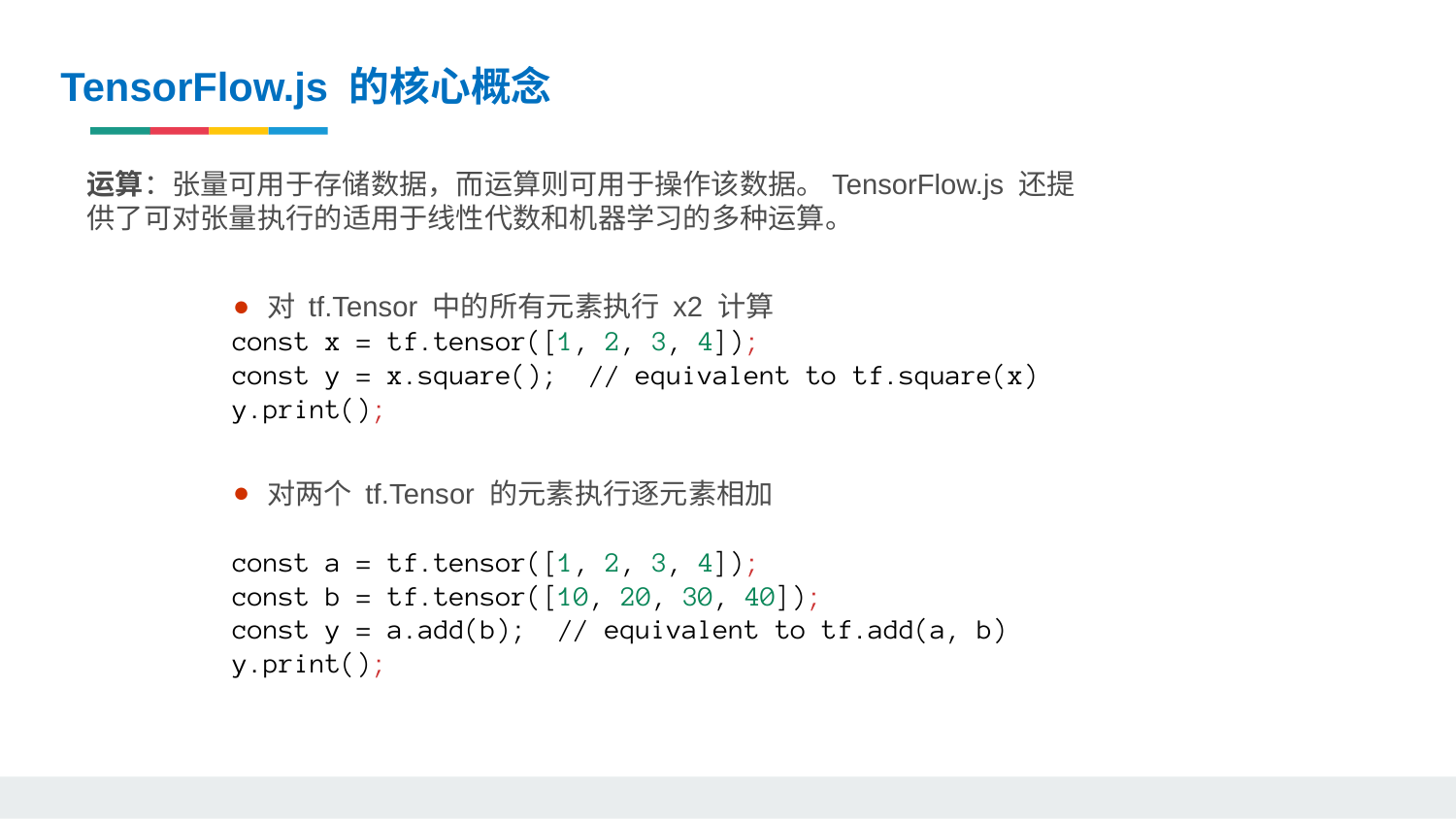

TensorFlow.js 的核心概念
运算：张量可用于存储数据，而运算则可用于操作该数据。TensorFlow.js 还提供了可对张量执行的适用于线性代数和机器学习的多种运算。
对 tf.Tensor 中的所有元素执行 x2 计算
const x = tf.tensor([1, 2, 3, 4]);
const y = x.square();  // equivalent to tf.square(x)
y.print();

对两个 tf.Tensor 的元素执行逐元素相加
const a = tf.tensor([1, 2, 3, 4]);
const b = tf.tensor([10, 20, 30, 40]);
const y = a.add(b);  // equivalent to tf.add(a, b)
y.print();